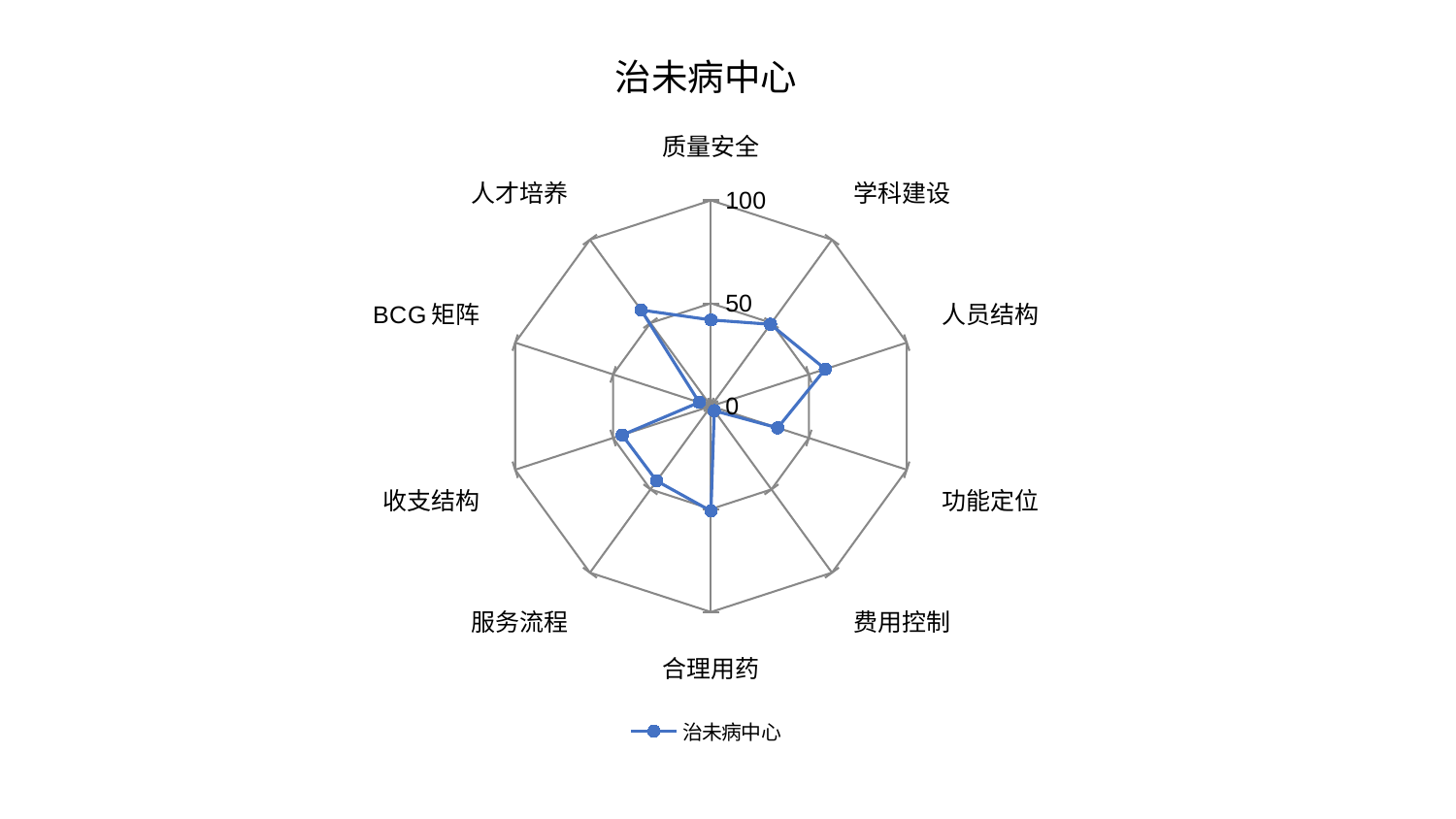

### Chart: 治未病中心

| Category | 治未病中心 |
|---|---|
| 质量安全 | 41.90768816203105 |
| 学科建设 | 49.175932714279355 |
| 人员结构 | 58.398248625496834 |
| 功能定位 | 34.0606854740631 |
| 费用控制 | 2.7370043549311376 |
| 合理用药 | 50.93203341501092 |
| 服务流程 | 44.90650057104435 |
| 收支结构 | 45.35239472497816 |
| BCG矩阵 | 6.004823697939715 |
| 人才培养 | 57.75335081677107 |
99